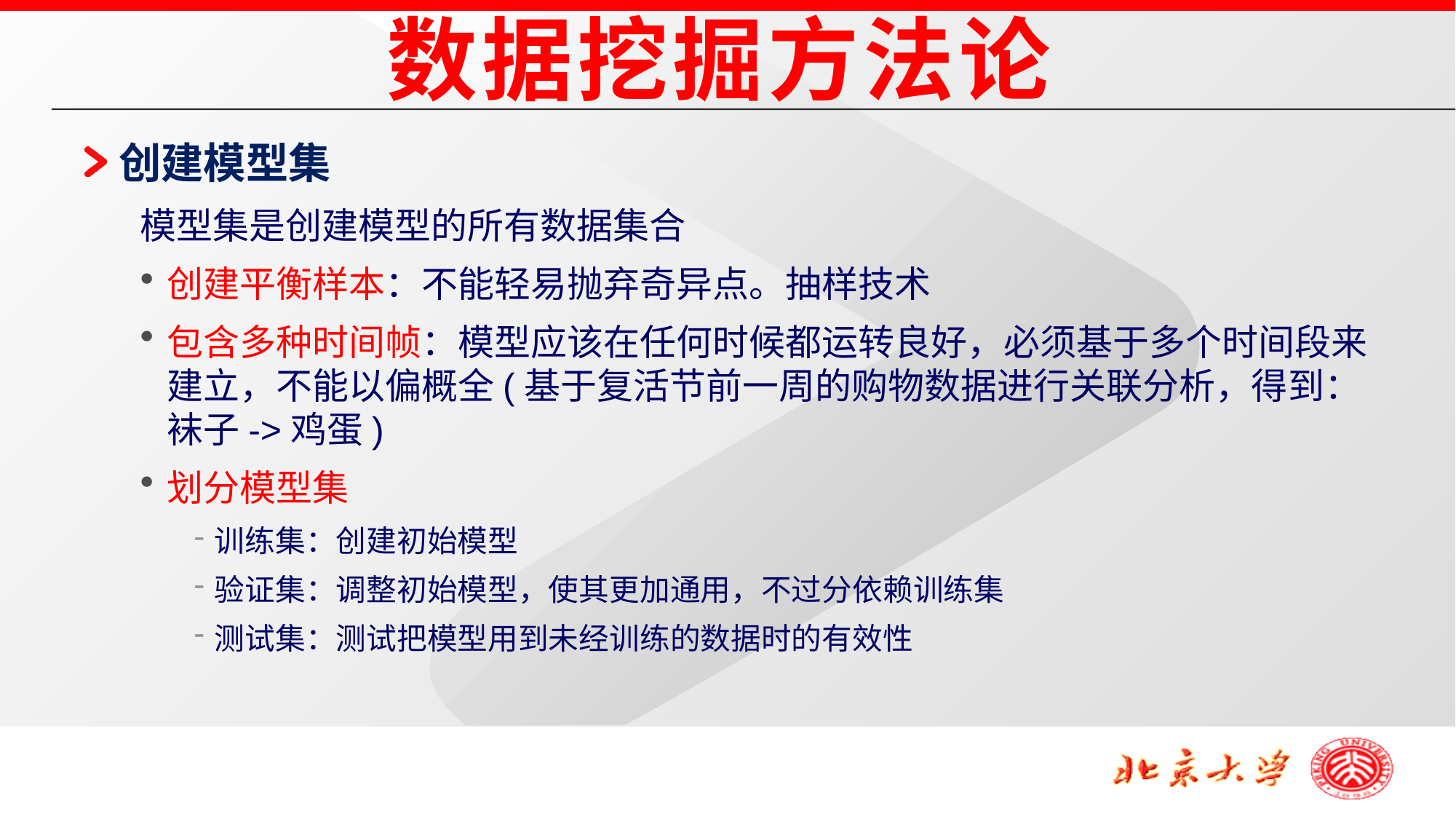

数据挖掘方法论
创建模型集
模型集是创建模型的所有数据集合
创建平衡样本：不能轻易抛弃奇异点。抽样技术
包含多种时间帧：模型应该在任何时候都运转良好，必须基于多个时间段来建立，不能以偏概全(基于复活节前一周的购物数据进行关联分析，得到：袜子->鸡蛋)
划分模型集
训练集：创建初始模型
验证集：调整初始模型，使其更加通用，不过分依赖训练集
测试集：测试把模型用到未经训练的数据时的有效性